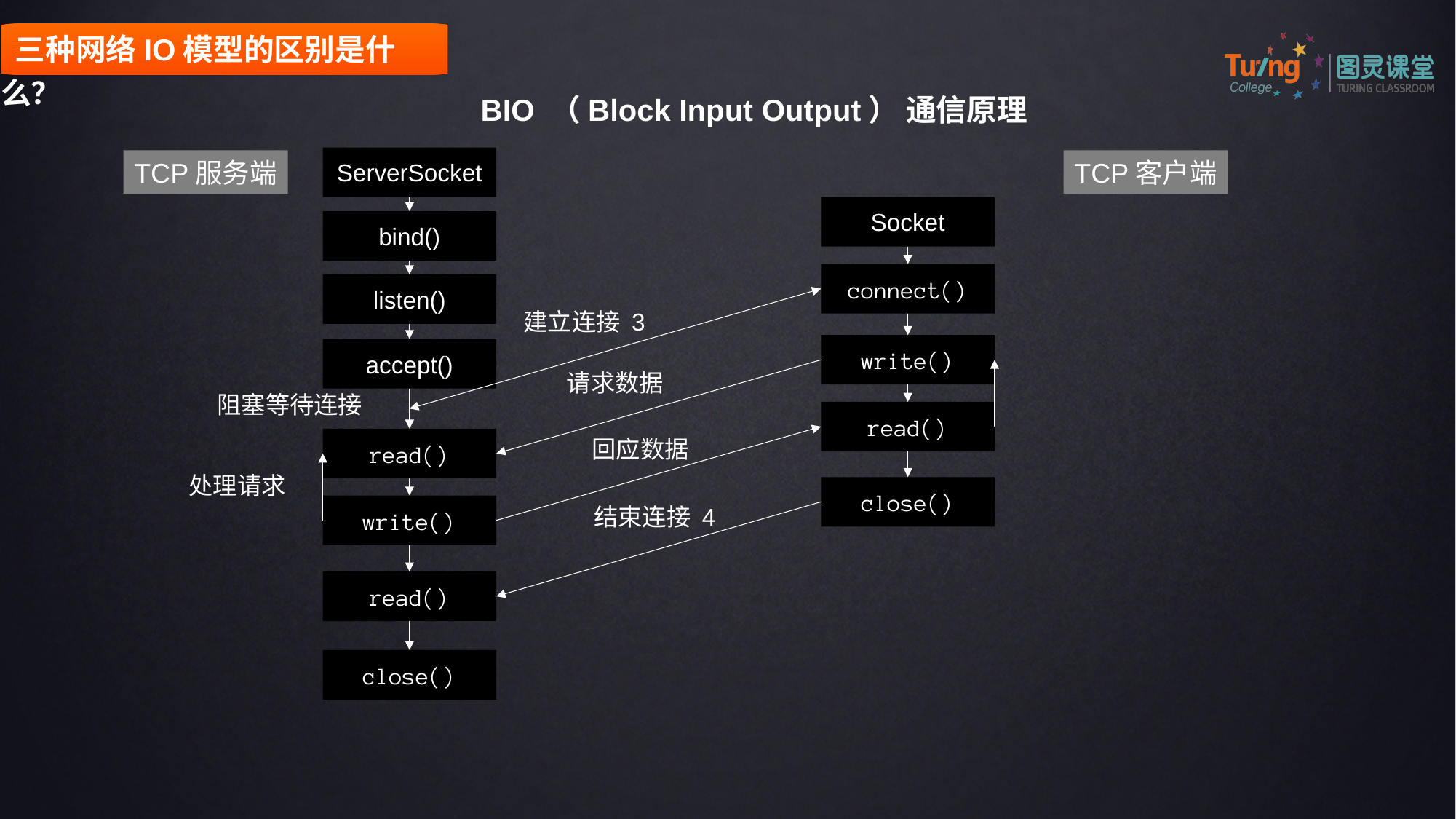

三种网络IO模型的区别是什么？
BIO （Block Input Output） 通信原理
ServerSocket
TCP服务端
TCP客户端
Socket
bind()
connect()
listen()
建立连接 3
write()
accept()
请求数据
阻塞等待连接
read()
read()
回应数据
处理请求
close()
write()
结束连接 4
read()
close()